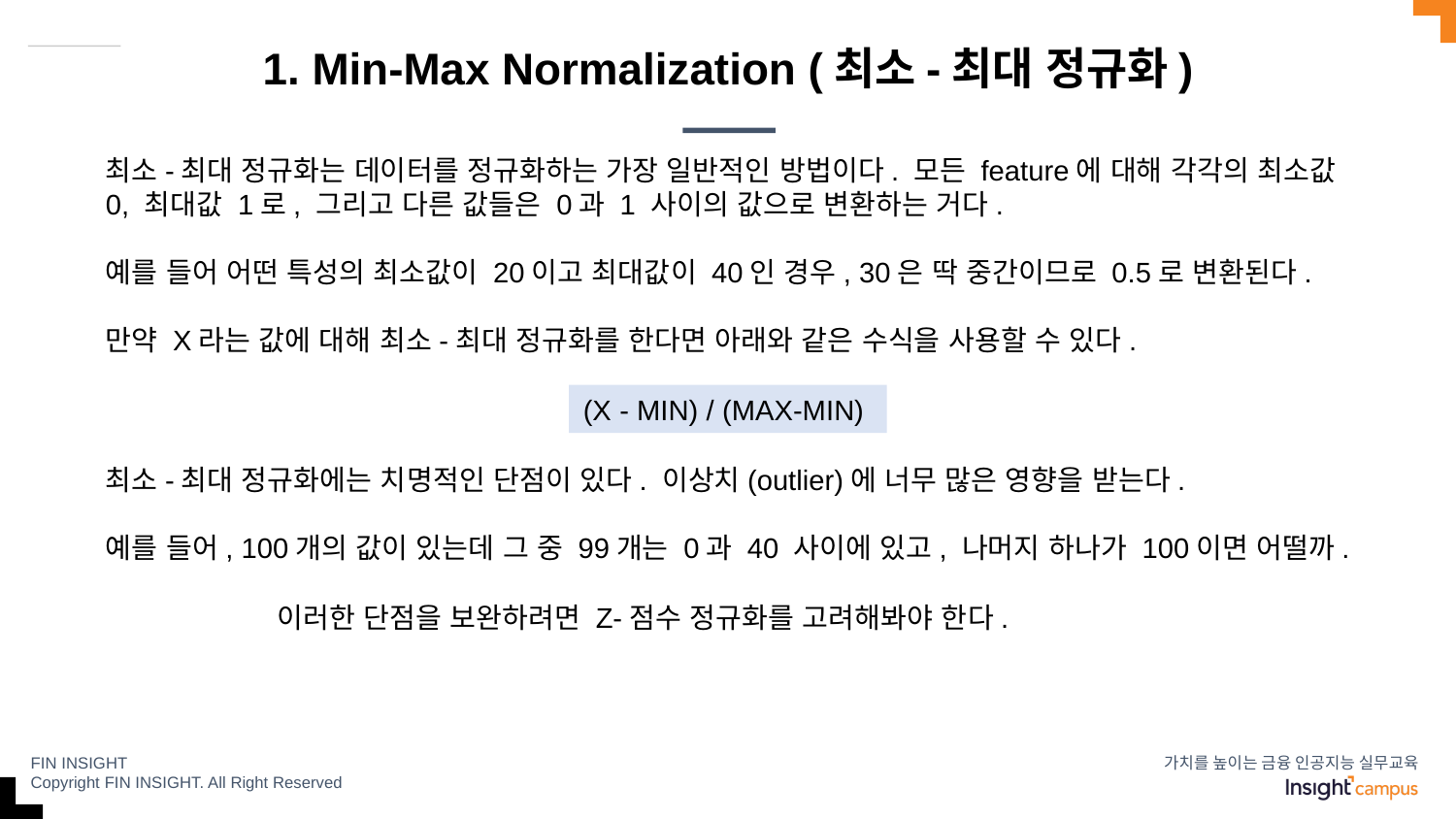

# 1. Min-Max Normalization (최소-최대 정규화)
최소-최대 정규화는 데이터를 정규화하는 가장 일반적인 방법이다. 모든 feature에 대해 각각의 최소값 0, 최대값 1로, 그리고 다른 값들은 0과 1 사이의 값으로 변환하는 거다.

예를 들어 어떤 특성의 최소값이 20이고 최대값이 40인 경우, 30은 딱 중간이므로 0.5로 변환된다.

만약 X라는 값에 대해 최소-최대 정규화를 한다면 아래와 같은 수식을 사용할 수 있다.
(X - MIN) / (MAX-MIN)
최소-최대 정규화에는 치명적인 단점이 있다. 이상치(outlier)에 너무 많은 영향을 받는다.

예를 들어, 100개의 값이 있는데 그 중 99개는 0과 40 사이에 있고, 나머지 하나가 100이면 어떨까.
이러한 단점을 보완하려면 Z-점수 정규화를 고려해봐야 한다.